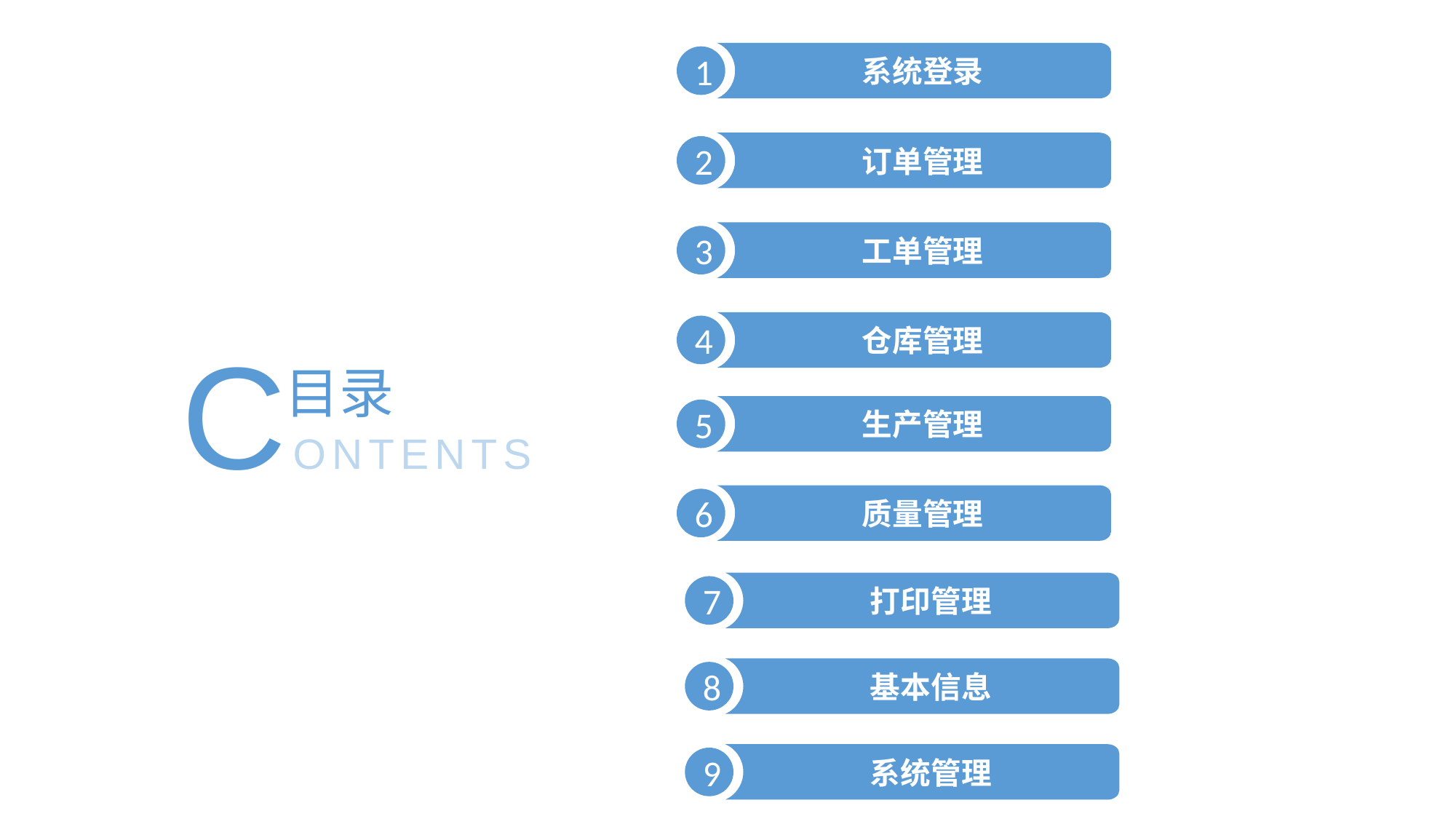

系统登录
1
订单管理
2
工单管理
3
仓库管理
4
CONTENTS
目录
生产管理
5
质量管理
6
打印管理
7
基本信息
8
系统管理
9